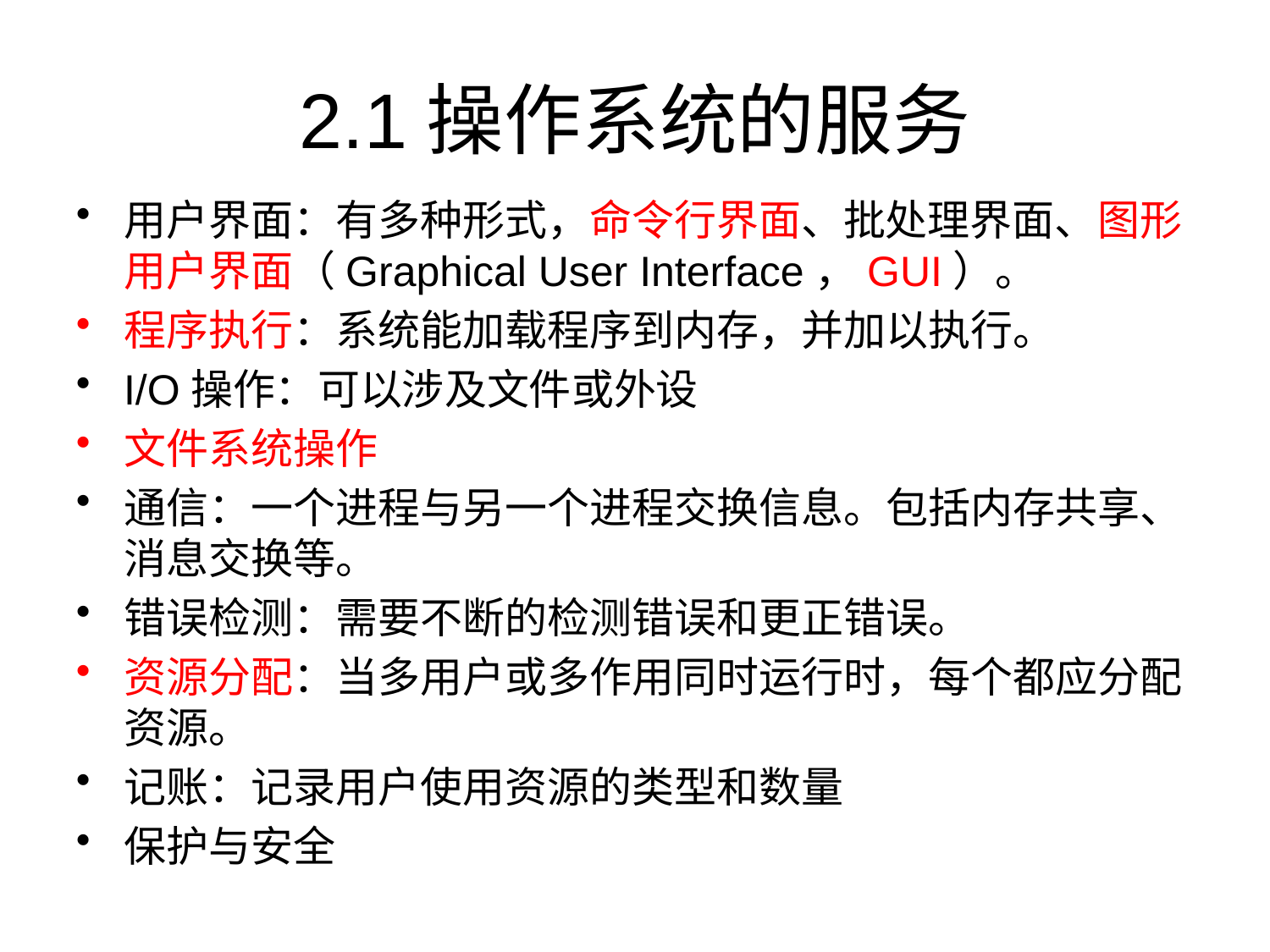

# 2.1	操作系统的服务
用户界面：有多种形式，命令行界面、批处理界面、图形用户界面（Graphical User Interface，GUI）。
程序执行：系统能加载程序到内存，并加以执行。
I/O操作：可以涉及文件或外设
文件系统操作
通信：一个进程与另一个进程交换信息。包括内存共享、消息交换等。
错误检测：需要不断的检测错误和更正错误。
资源分配：当多用户或多作用同时运行时，每个都应分配资源。
记账：记录用户使用资源的类型和数量
保护与安全